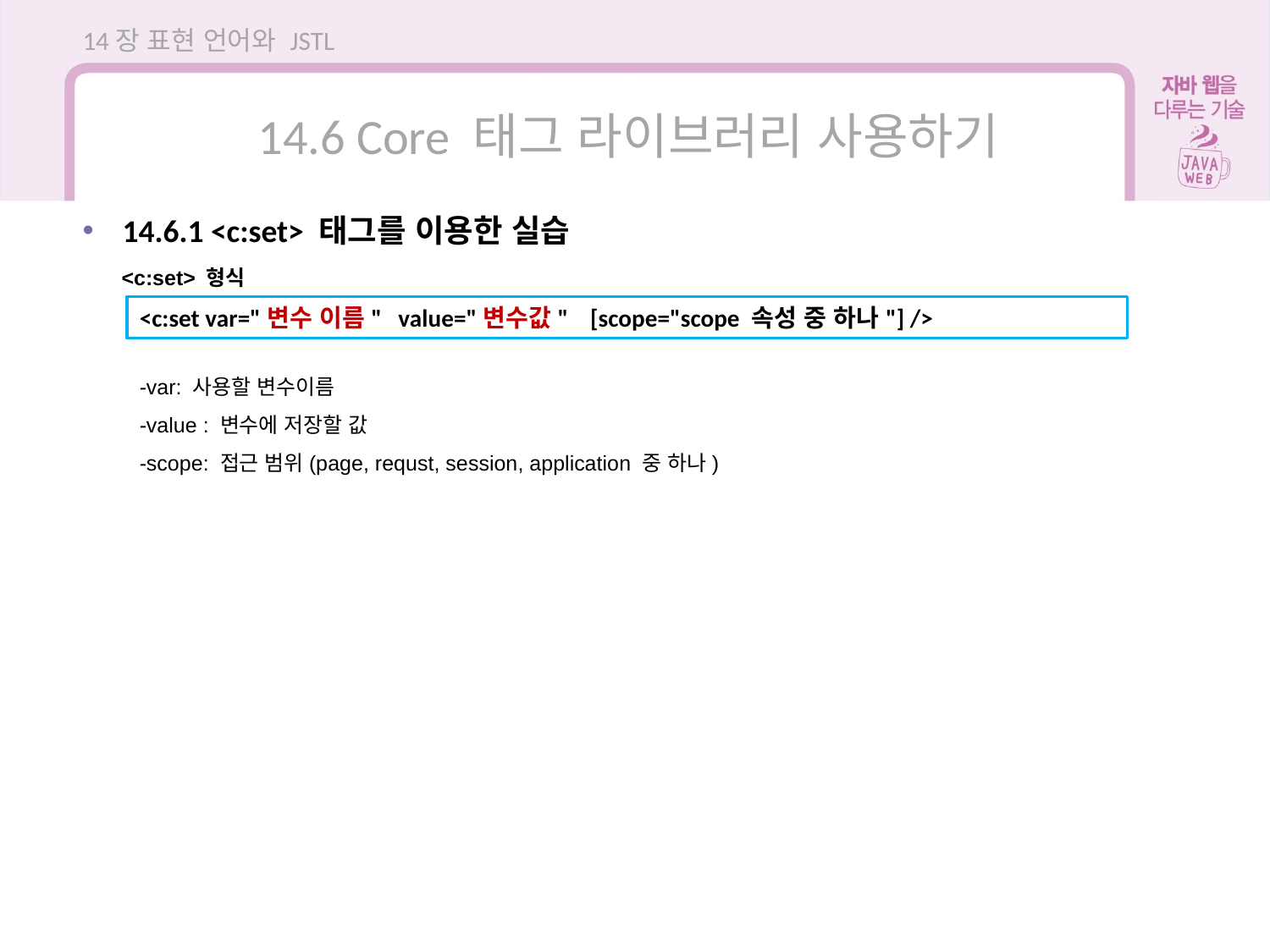

14장 표현 언어와 JSTL
14.6 Core 태그 라이브러리 사용하기
14.6.1 <c:set> 태그를 이용한 실습
<c:set> 형식
<c:set var="변수 이름"   value="변수값"    [scope="scope 속성 중 하나"] />
-var: 사용할 변수이름
-value : 변수에 저장할 값
-scope: 접근 범위(page, requst, session, application 중 하나)